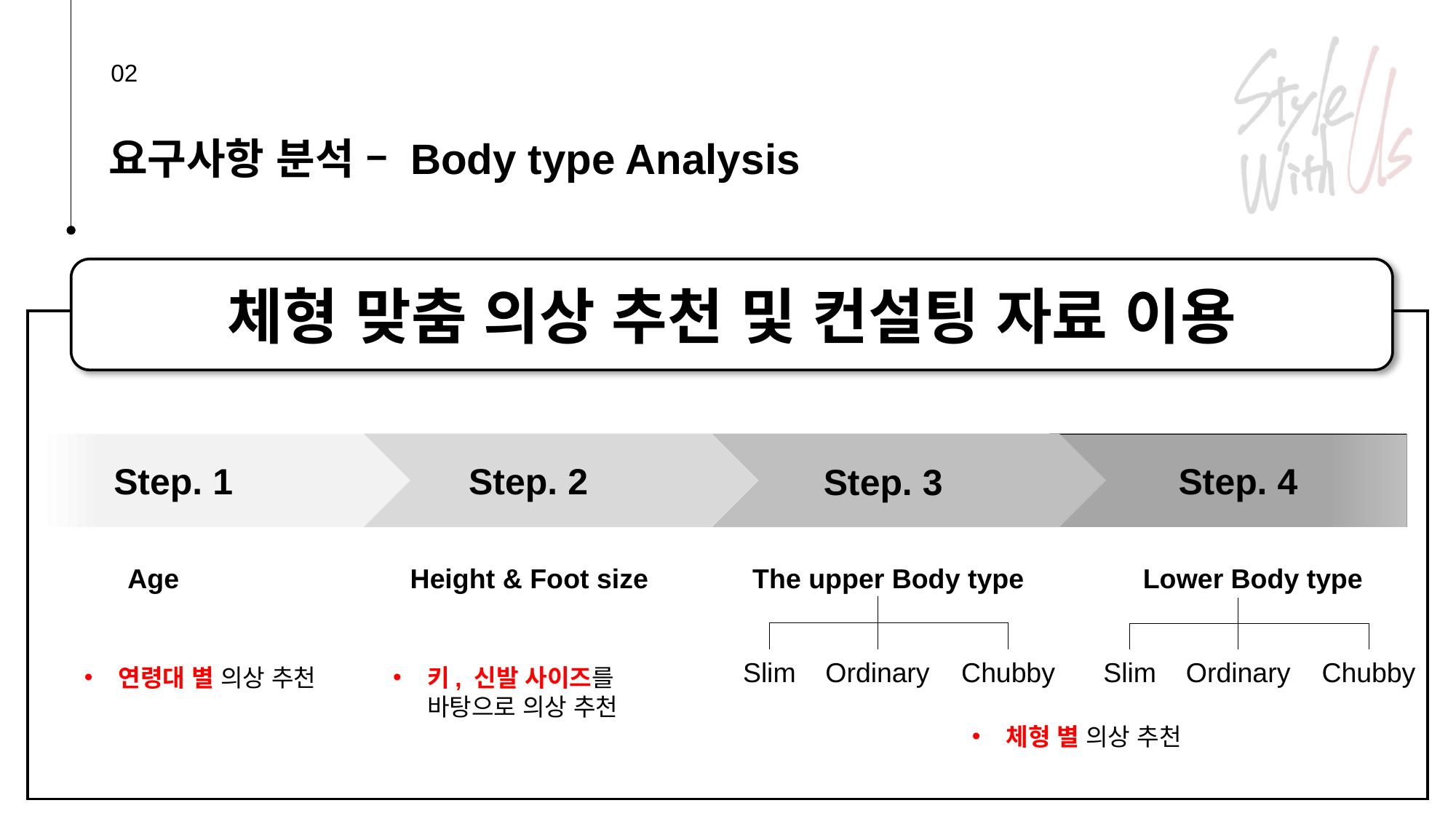

02
요구사항 분석 – Body type Analysis

체형 맞춤 의상 추천 및 컨설팅 자료 이용

Step. 1
Step. 2
Step. 4
Step. 3
Age
Height & Foot size
The upper Body type
Lower Body type

Slim
Ordinary
Chubby
Slim
Ordinary
Chubby
연령대 별 의상 추천
키, 신발 사이즈를 바탕으로 의상 추천
체형 별 의상 추천